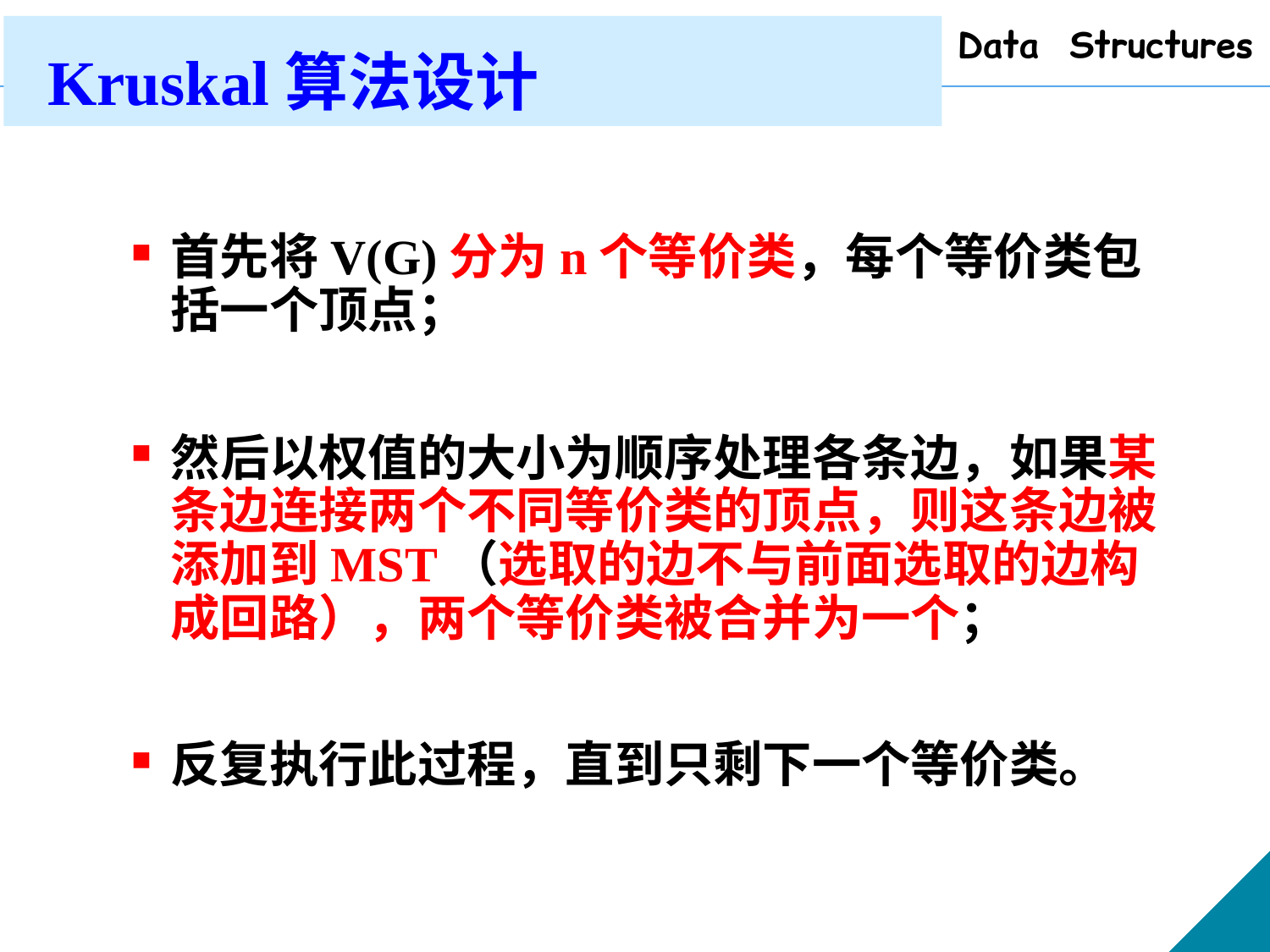

# Kruskal算法设计
首先将V(G)分为n个等价类，每个等价类包括一个顶点；

然后以权值的大小为顺序处理各条边，如果某条边连接两个不同等价类的顶点，则这条边被添加到MST（选取的边不与前面选取的边构成回路），两个等价类被合并为一个；

反复执行此过程，直到只剩下一个等价类。